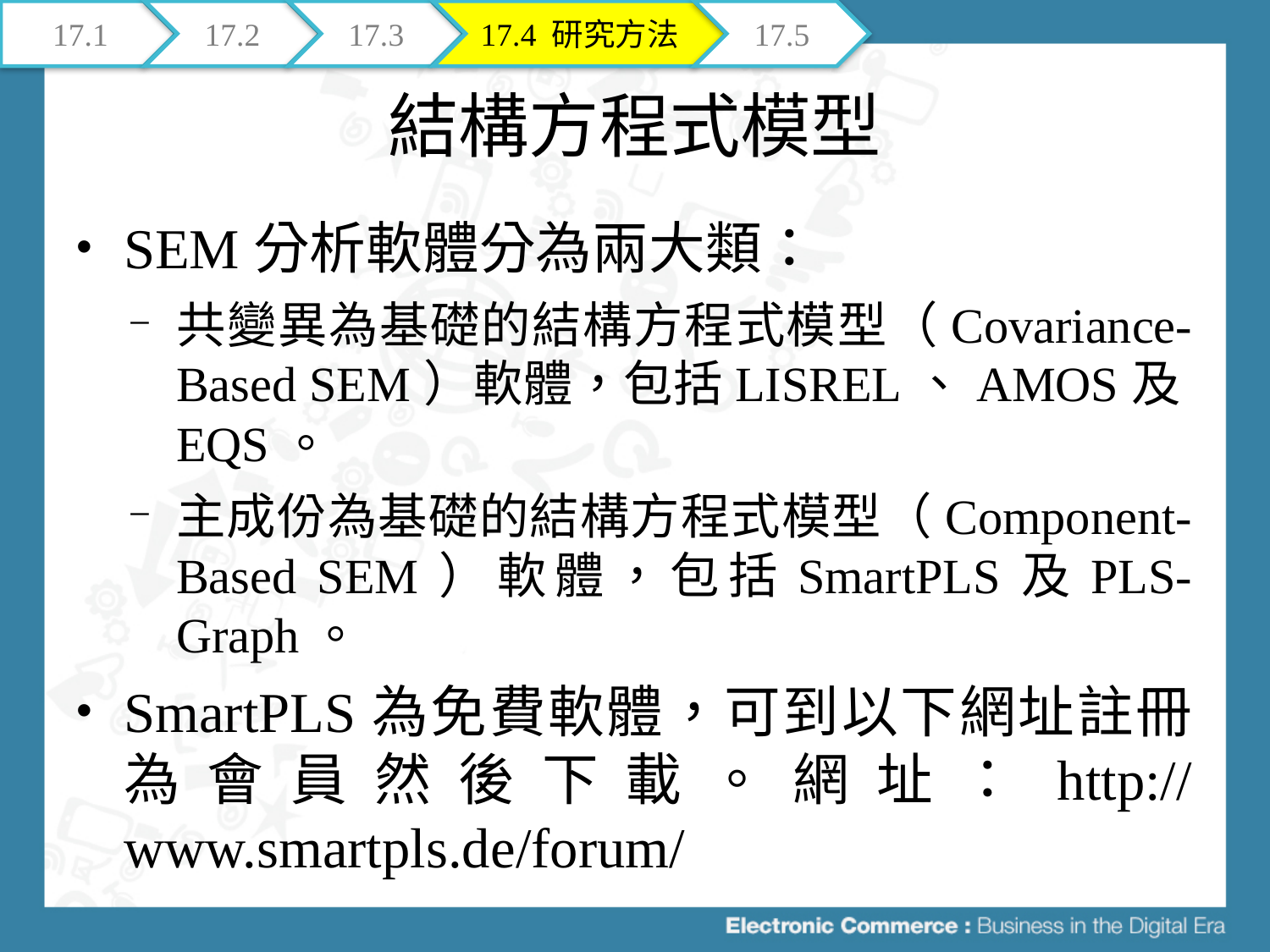

17.1
17.2
17.3
17.4 研究方法
17.5
# 結構方程式模型
SEM分析軟體分為兩大類：
共變異為基礎的結構方程式模型（Covariance-Based SEM）軟體，包括LISREL、AMOS及EQS。
主成份為基礎的結構方程式模型（Component-Based SEM）軟體，包括SmartPLS及PLS-Graph。
SmartPLS為免費軟體，可到以下網址註冊為會員然後下載。網址：http://www.smartpls.de/forum/